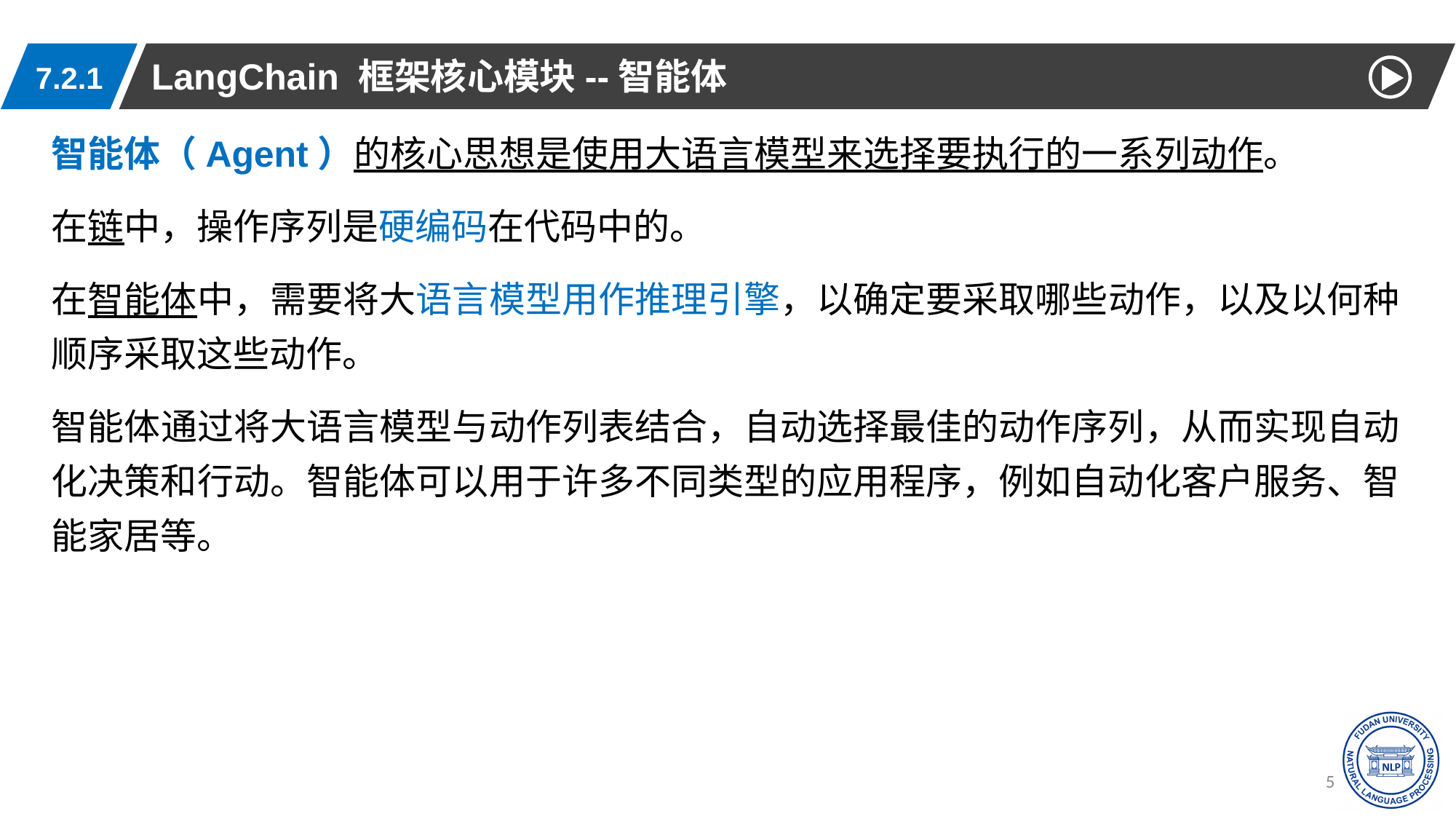

LangChain 框架核心模块--智能体
7.2.1

智能体（Agent）的核心思想是使用大语言模型来选择要执行的一系列动作。
在链中，操作序列是硬编码在代码中的。
在智能体中，需要将大语言模型用作推理引擎，以确定要采取哪些动作，以及以何种顺序采取这些动作。
智能体通过将大语言模型与动作列表结合，自动选择最佳的动作序列，从而实现自动化决策和行动。智能体可以用于许多不同类型的应用程序，例如自动化客户服务、智能家居等。
57